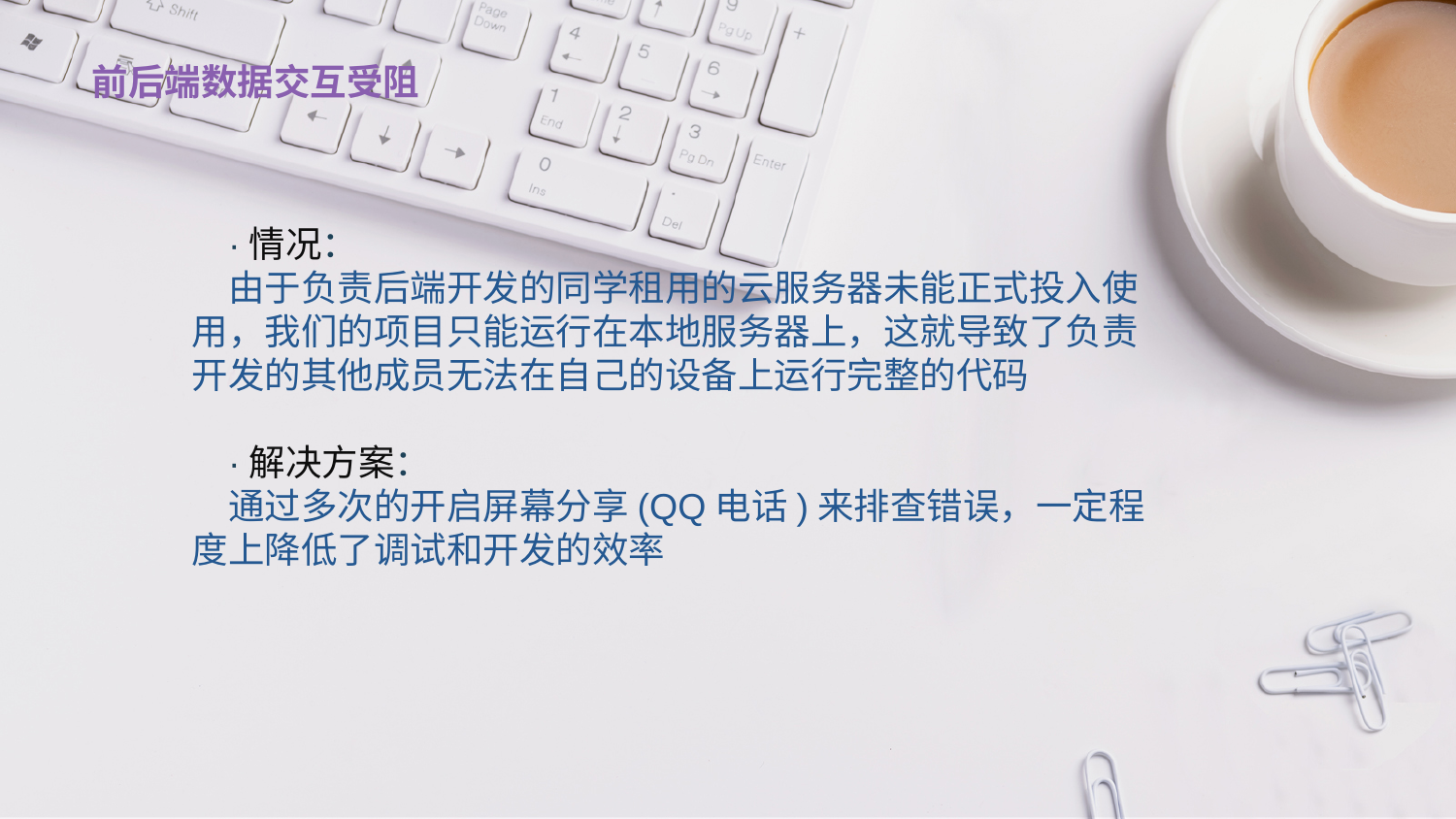

前后端数据交互受阻
·情况：
由于负责后端开发的同学租用的云服务器未能正式投入使用，我们的项目只能运行在本地服务器上，这就导致了负责开发的其他成员无法在自己的设备上运行完整的代码

·解决方案：
通过多次的开启屏幕分享(QQ电话)来排查错误，一定程度上降低了调试和开发的效率